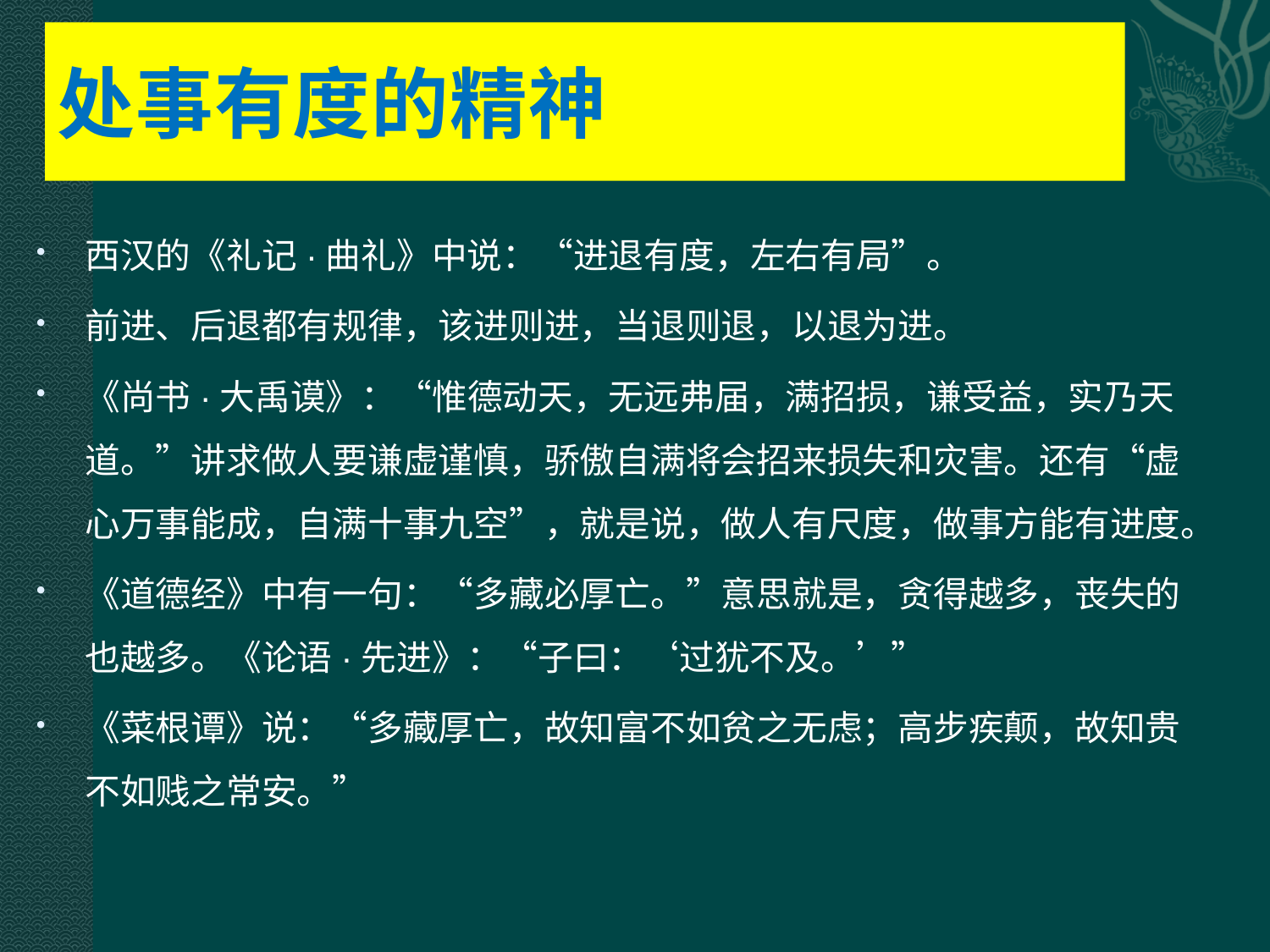

# 处事有度的精神
西汉的《礼记·曲礼》中说：“进退有度，左右有局”。
前进、后退都有规律，该进则进，当退则退，以退为进。
《尚书·大禹谟》：“惟德动天，无远弗届，满招损，谦受益，实乃天道。”讲求做人要谦虚谨慎，骄傲自满将会招来损失和灾害。还有“虚心万事能成，自满十事九空”，就是说，做人有尺度，做事方能有进度。
《道德经》中有一句：“多藏必厚亡。”意思就是，贪得越多，丧失的也越多。《论语·先进》：“子曰：‘过犹不及。’”
《菜根谭》说：“多藏厚亡，故知富不如贫之无虑；高步疾颠，故知贵不如贱之常安。”